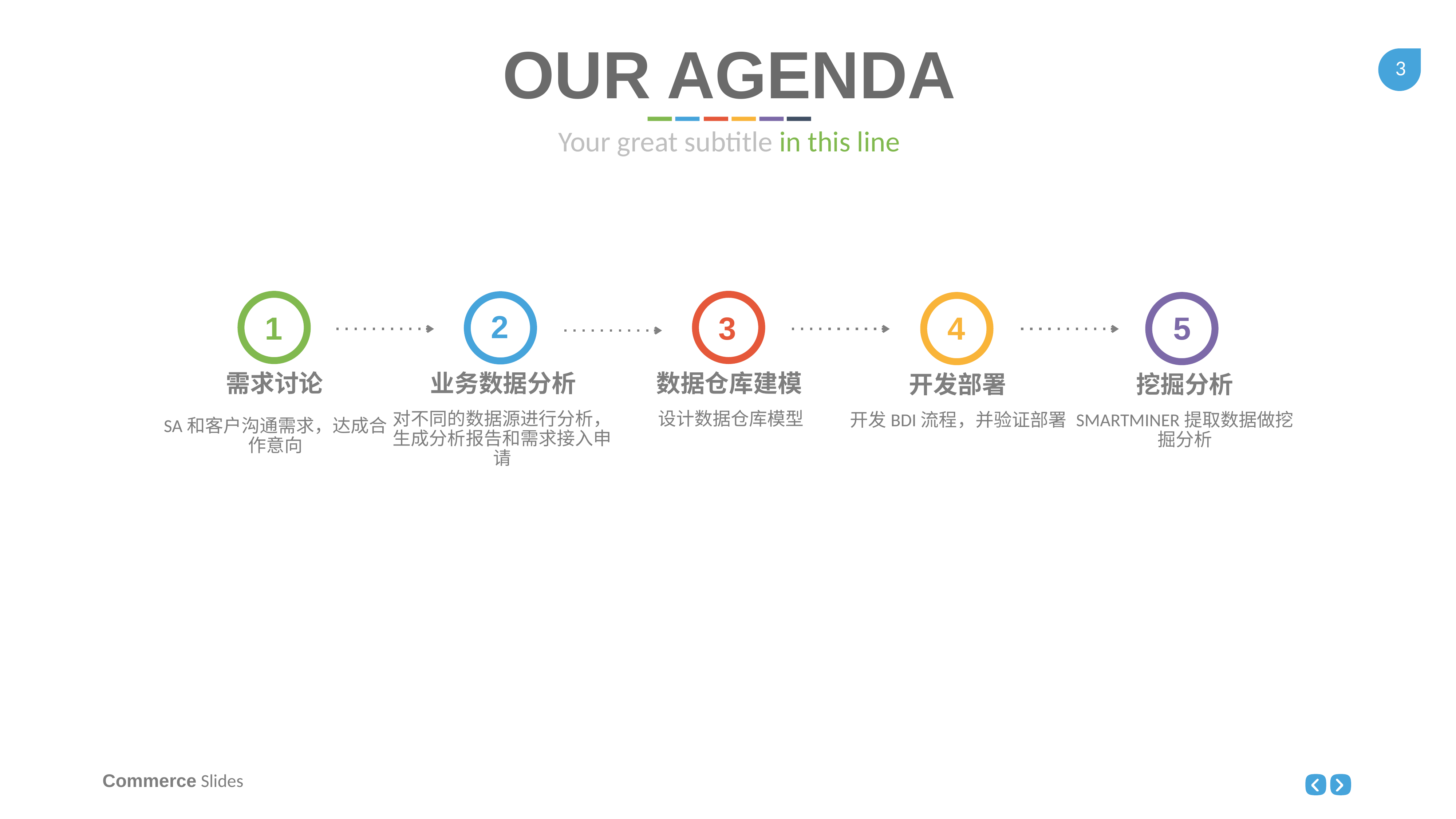

OUR AGENDA

Your great subtitle in this line

3
数据仓库建模
设计数据仓库模型

1
需求讨论
SA和客户沟通需求，达成合作意向

2
业务数据分析
对不同的数据源进行分析，生成分析报告和需求接入申请

4
开发部署
开发BDI流程，并验证部署

5
挖掘分析
SMARTMINER提取数据做挖掘分析